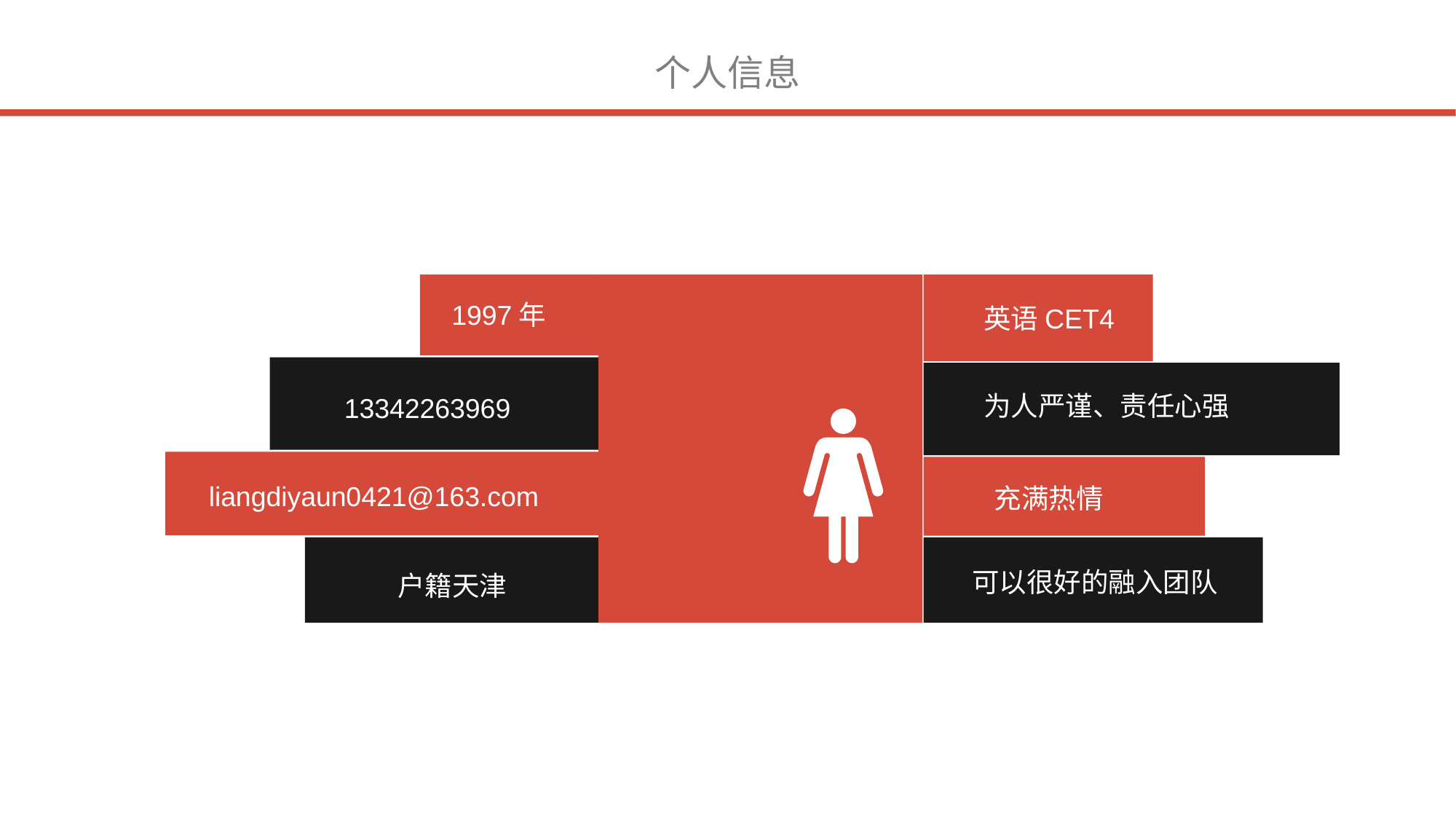

个人信息

1997年
英语CET4

为人严谨、责任心强
13342263969

liangdiyaun0421@163.com
充满热情

可以很好的融入团队
户籍天津